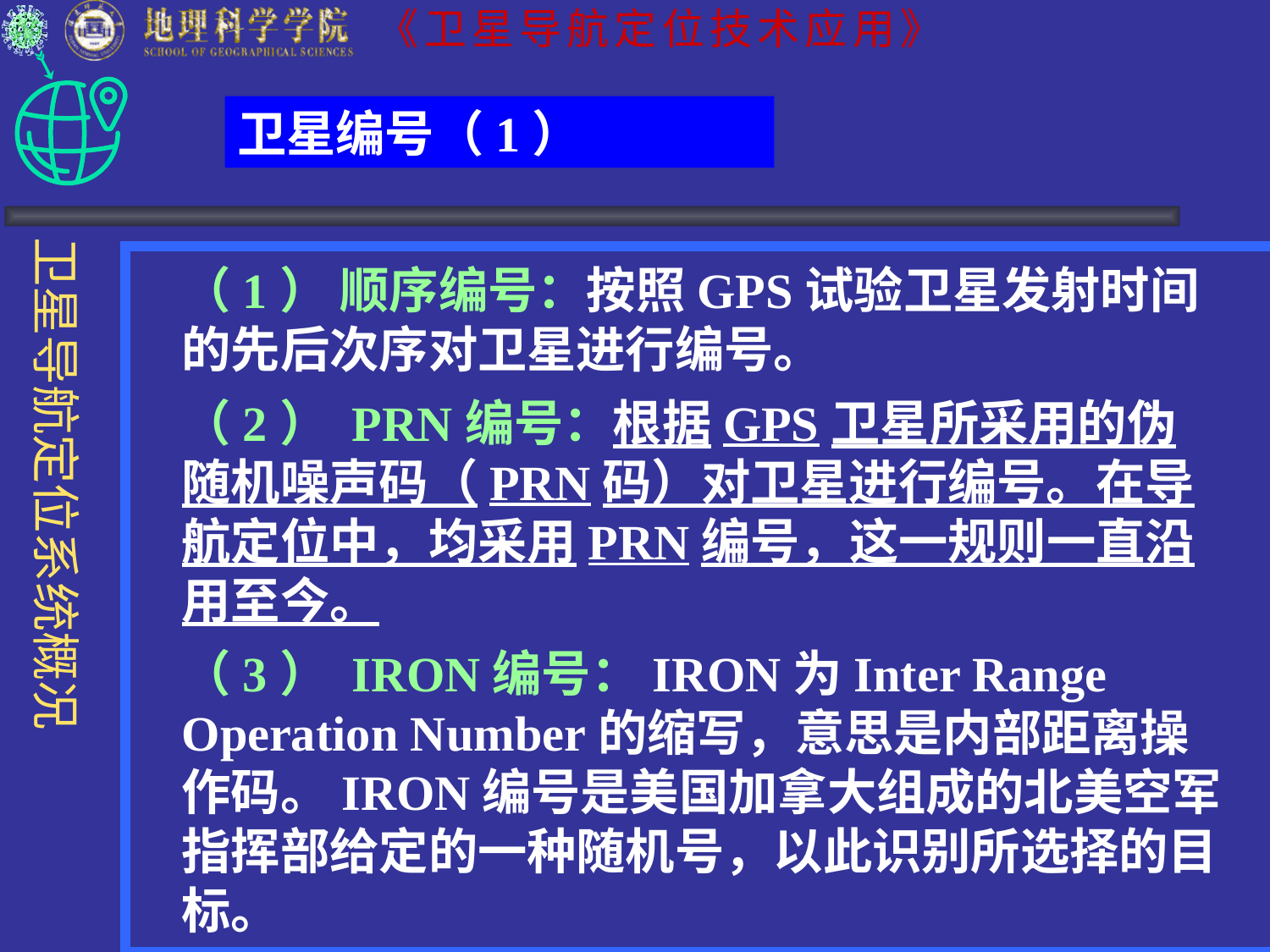

卫星编号（1）
（1） 顺序编号：按照GPS试验卫星发射时间的先后次序对卫星进行编号。
（2） PRN编号：根据GPS卫星所采用的伪随机噪声码（PRN码）对卫星进行编号。在导航定位中，均采用PRN编号，这一规则一直沿用至今。
（3） IRON编号：IRON为Inter Range Operation Number的缩写，意思是内部距离操作码。IRON编号是美国加拿大组成的北美空军指挥部给定的一种随机号，以此识别所选择的目标。